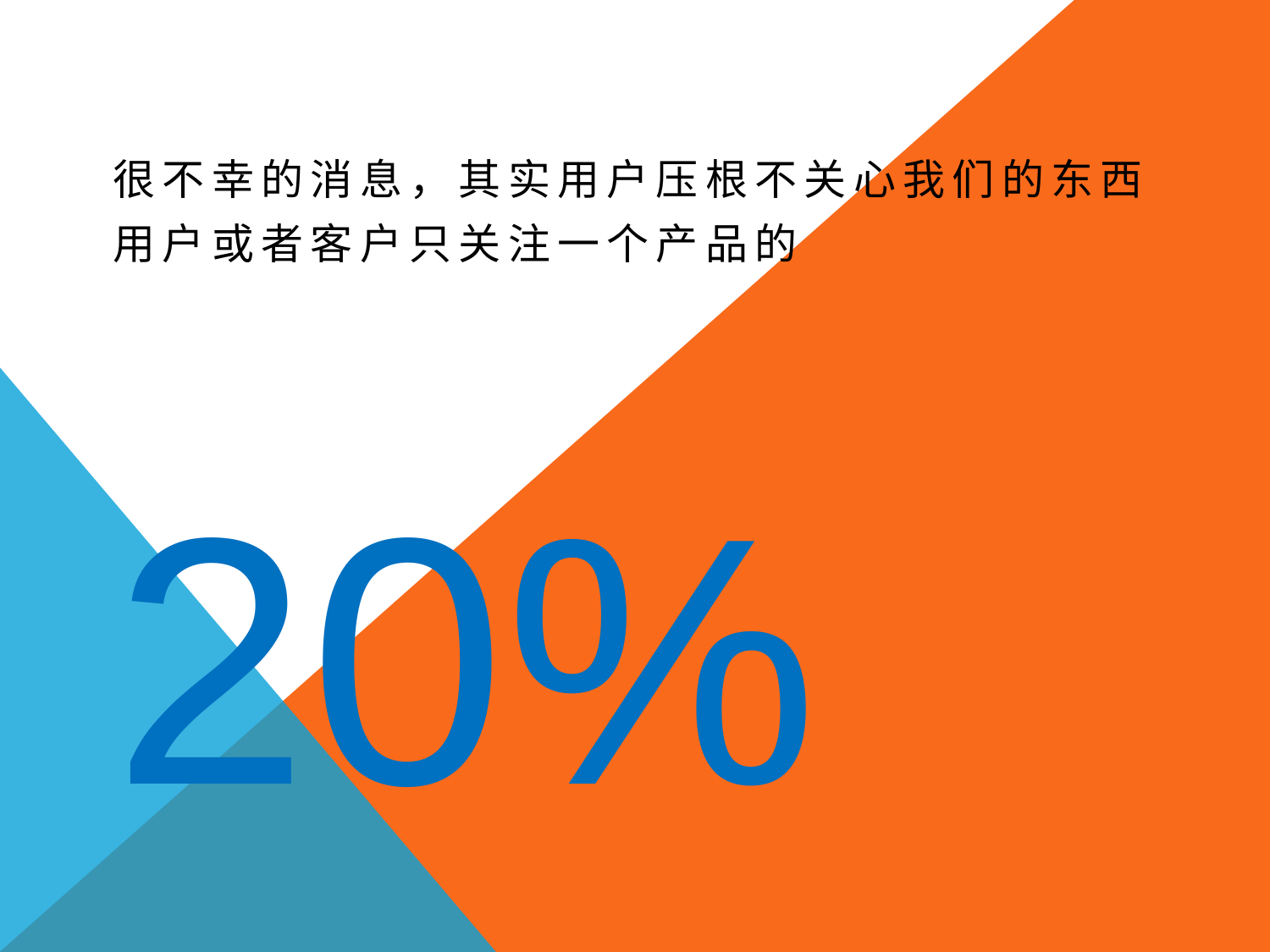

很不幸的消息，其实用户压根不关心我们的东西
用户或者客户只关注一个产品的
# 20%